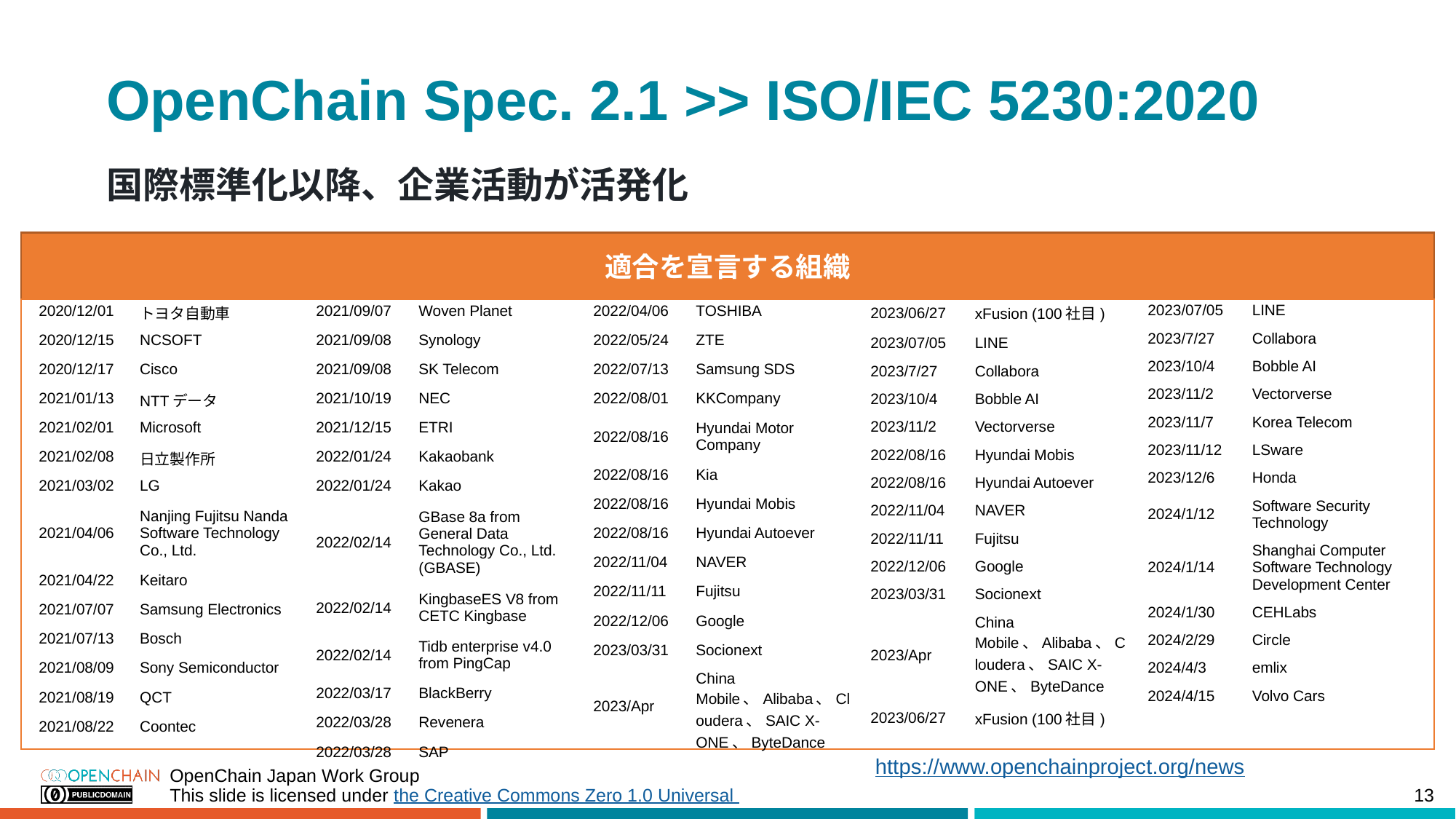

# OpenChain Spec. 2.1 >> ISO/IEC 5230:2020
国際標準化以降、企業活動が活発化
適合を宣言する組織
| 2020/12/01 | トヨタ自動車 |
| --- | --- |
| 2020/12/15 | NCSOFT |
| 2020/12/17 | Cisco |
| 2021/01/13 | NTTデータ |
| 2021/02/01 | Microsoft |
| 2021/02/08 | 日立製作所 |
| 2021/03/02 | LG |
| 2021/04/06 | Nanjing Fujitsu Nanda Software Technology Co., Ltd. |
| 2021/04/22 | Keitaro |
| 2021/07/07 | Samsung Electronics |
| 2021/07/13 | Bosch |
| 2021/08/09 | Sony Semiconductor |
| 2021/08/19 | QCT |
| 2021/08/22 | Coontec |
| 2021/09/07 | Woven Planet |
| --- | --- |
| 2021/09/08 | Synology |
| 2021/09/08 | SK Telecom |
| 2021/10/19 | NEC |
| 2021/12/15 | ETRI |
| 2022/01/24 | Kakaobank |
| 2022/01/24 | Kakao |
| 2022/02/14 | GBase 8a from General Data Technology Co., Ltd. (GBASE) |
| 2022/02/14 | KingbaseES V8 from CETC Kingbase |
| 2022/02/14 | Tidb enterprise v4.0 from PingCap |
| 2022/03/17 | BlackBerry |
| 2022/03/28 | Revenera |
| 2022/03/28 | SAP |
| 2022/04/06 | TOSHIBA |
| --- | --- |
| 2022/05/24 | ZTE |
| 2022/07/13 | Samsung SDS |
| 2022/08/01 | KKCompany |
| 2022/08/16 | Hyundai Motor Company |
| 2022/08/16 | Kia |
| 2022/08/16 | Hyundai Mobis |
| 2022/08/16 | Hyundai Autoever |
| 2022/11/04 | NAVER |
| 2022/11/11 | Fujitsu |
| 2022/12/06 | Google |
| 2023/03/31 | Socionext |
| 2023/Apr | China Mobile、Alibaba、Cloudera、SAIC X-ONE、ByteDance |
| 2023/06/27 | xFusion (100社目) |
| --- | --- |
| 2023/07/05 | LINE |
| 2023/7/27 | Collabora |
| 2023/10/4 | Bobble AI |
| 2023/11/2 | Vectorverse |
| 2022/08/16 | Hyundai Mobis |
| 2022/08/16 | Hyundai Autoever |
| 2022/11/04 | NAVER |
| 2022/11/11 | Fujitsu |
| 2022/12/06 | Google |
| 2023/03/31 | Socionext |
| 2023/Apr | China Mobile、Alibaba、Cloudera、SAIC X-ONE、ByteDance |
| 2023/06/27 | xFusion (100社目) |
| 2023/07/05 | LINE |
| --- | --- |
| 2023/7/27 | Collabora |
| 2023/10/4 | Bobble AI |
| 2023/11/2 | Vectorverse |
| 2023/11/7 | Korea Telecom |
| 2023/11/12 | LSware |
| 2023/12/6 | Honda |
| 2024/1/12 | Software Security Technology |
| 2024/1/14 | Shanghai Computer Software Technology Development Center |
| 2024/1/30 | CEHLabs |
| 2024/2/29 | Circle |
| 2024/4/3 | emlix |
| 2024/4/15 | Volvo Cars |

https://www.openchainproject.org/news
OpenChain Japan Work Group
13